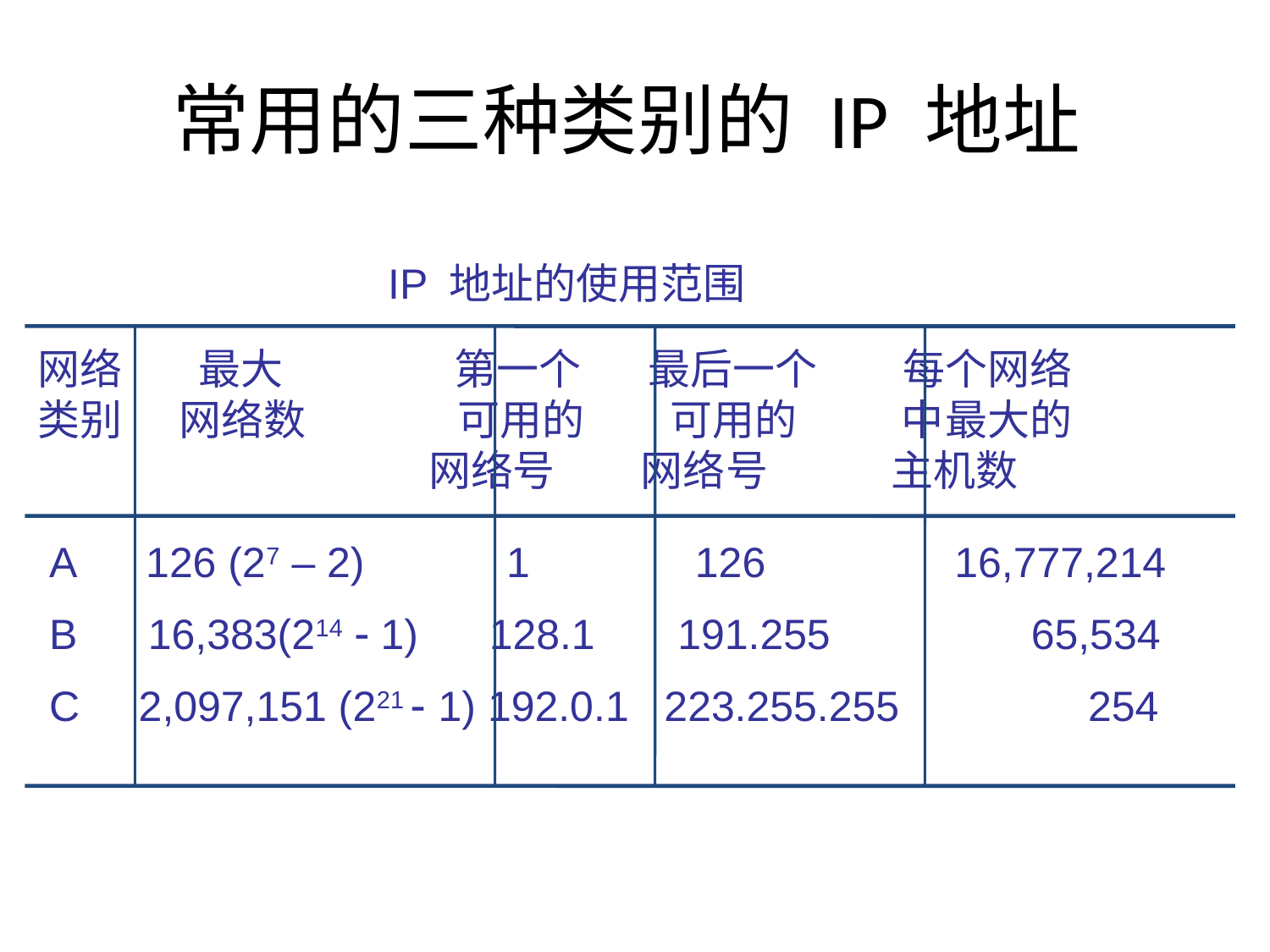

# 常用的三种类别的 IP 地址
IP 地址的使用范围

网络        最大                  第一个       最后一个         每个网络
类别      网络数                可用的         可用的           中最大的
                                        网络号         网络号             主机数
 A      126 (27 – 2)            1              126                16,777,214
 B      16,383(214 − 1)      128.1       191.255                 65,534
 C     2,097,151 (221 − 1) 192.0.1   223.255.255                254